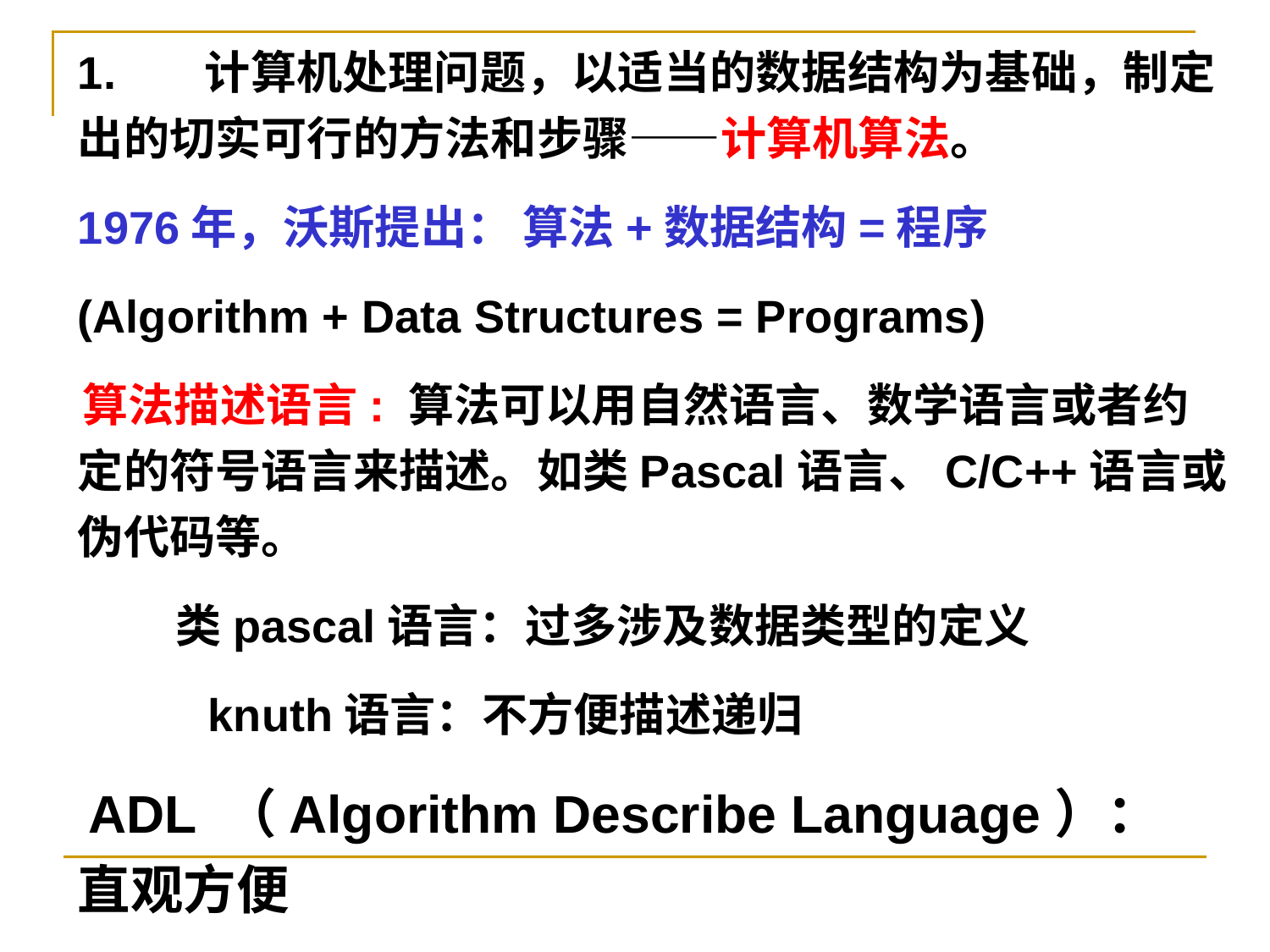

1.	计算机处理问题，以适当的数据结构为基础，制定出的切实可行的方法和步骤——计算机算法。
	1976年，沃斯提出： 算法+数据结构=程序
	(Algorithm + Data Structures = Programs)
    算法描述语言: 算法可以用自然语言、数学语言或者约定的符号语言来描述。如类Pascal语言、C/C++语言或伪代码等。
             类pascal语言：过多涉及数据类型的定义
              knuth语言：不方便描述递归
    ADL （Algorithm Describe Language）：
直观方便